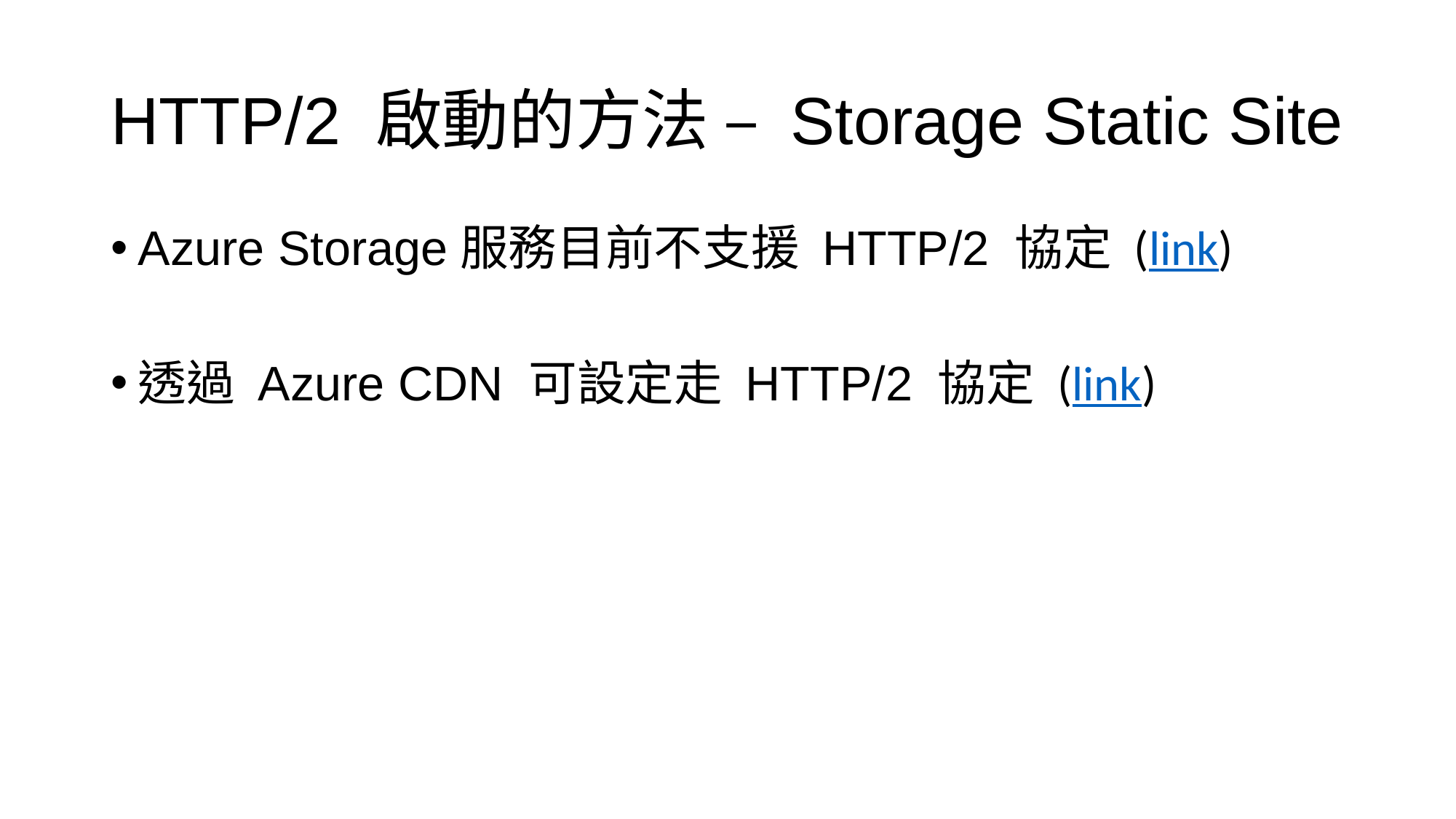

# HTTP/2 啟動的方法 – Storage Static Site
Azure Storage服務目前不支援 HTTP/2 協定 (link)

透過 Azure CDN 可設定走 HTTP/2 協定 (link)